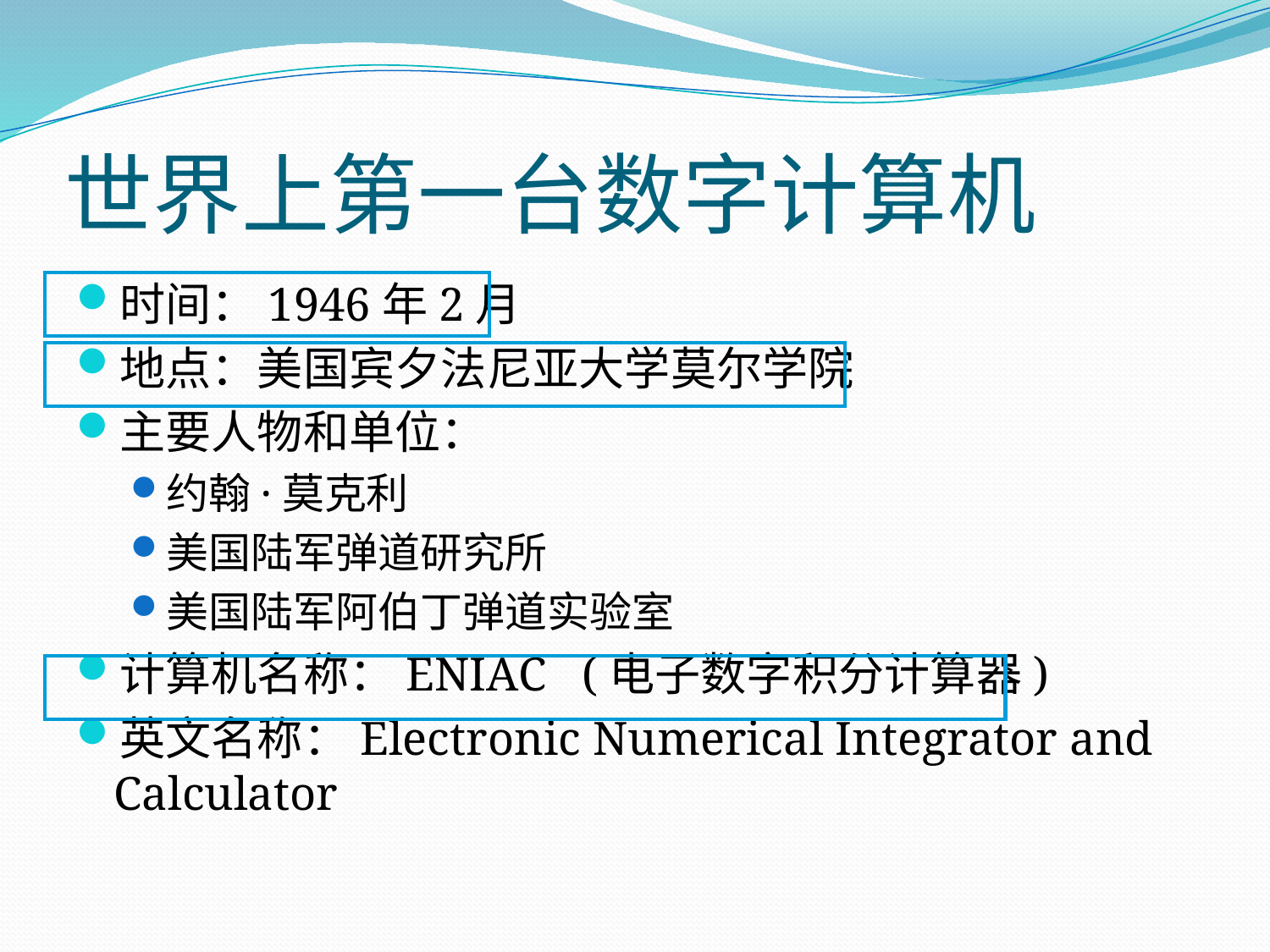

# 世界上第一台数字计算机
时间：1946年2月
地点：美国宾夕法尼亚大学莫尔学院
主要人物和单位：
约翰·莫克利
美国陆军弹道研究所
美国陆军阿伯丁弹道实验室
计算机名称：ENIAC   (电子数字积分计算器)
英文名称：Electronic Numerical Integrator and Calculator